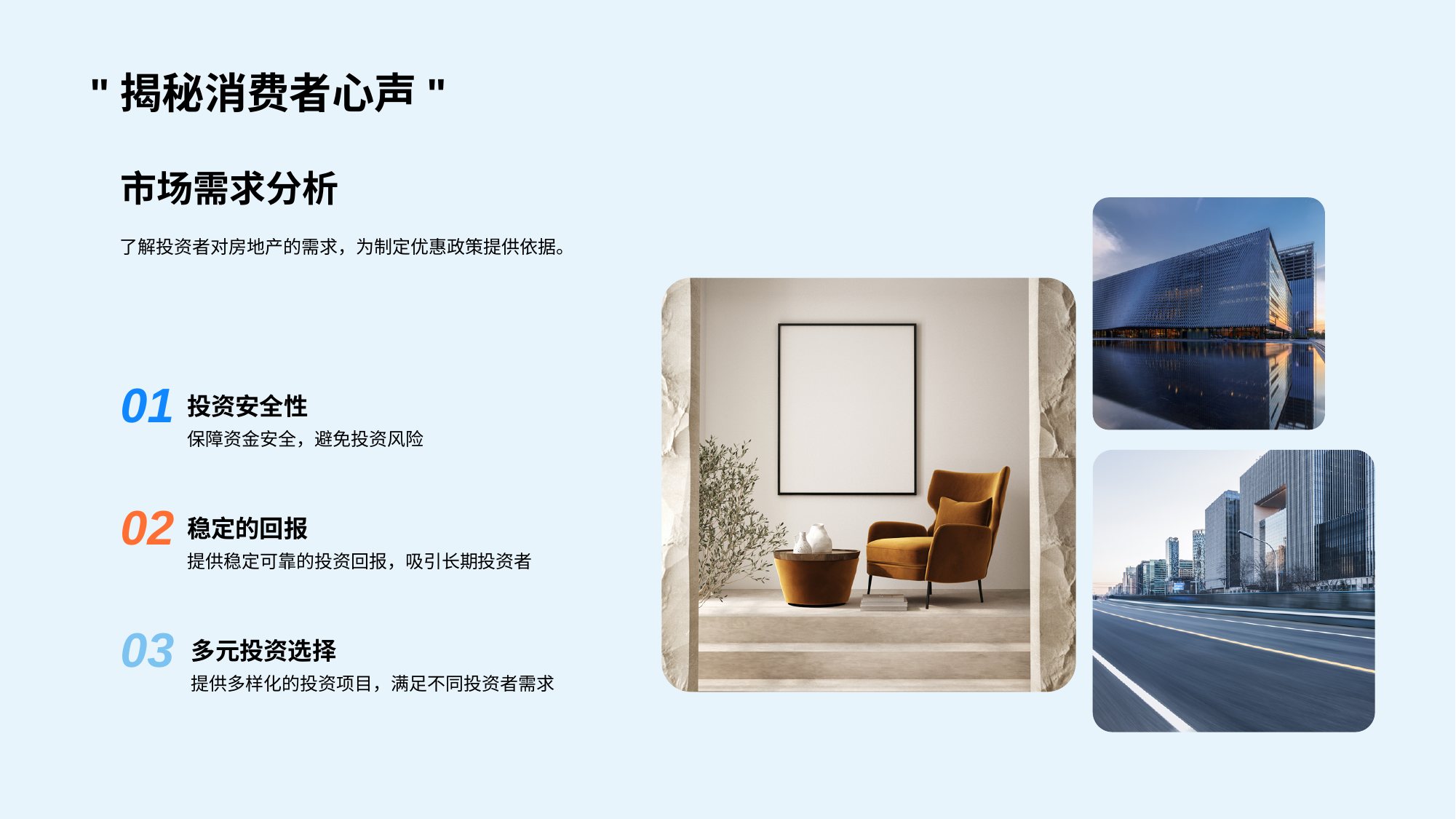

# "揭秘消费者心声"
市场需求分析

了解投资者对房地产的需求，为制定优惠政策提供依据。

01
投资安全性
保障资金安全，避免投资风险

02
稳定的回报
提供稳定可靠的投资回报，吸引长期投资者
03
多元投资选择
提供多样化的投资项目，满足不同投资者需求